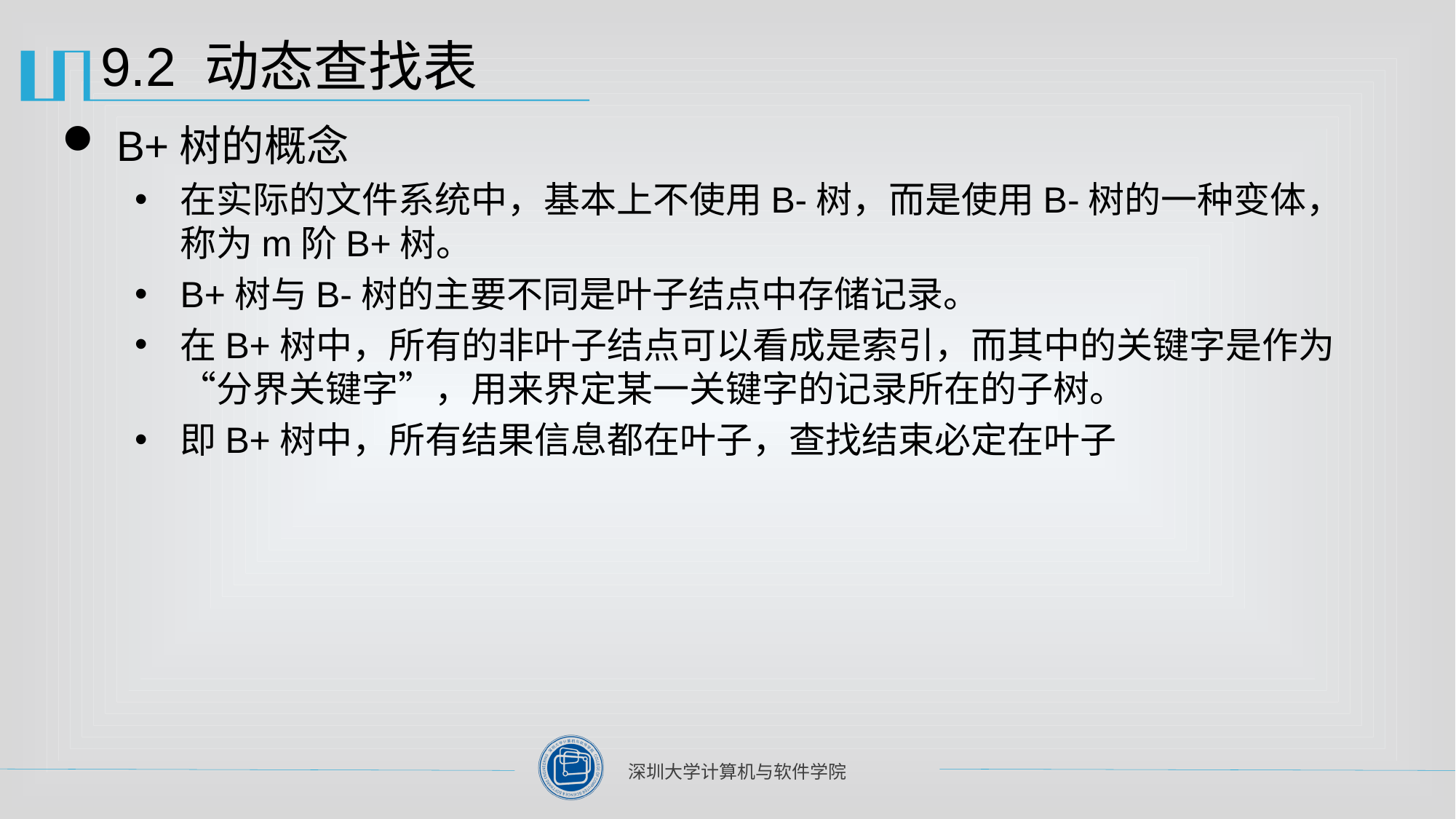

# 9.2 动态查找表
B+树的概念
在实际的文件系统中，基本上不使用B-树，而是使用B-树的一种变体，称为m阶B+树。
B+树与B-树的主要不同是叶子结点中存储记录。
在B+树中，所有的非叶子结点可以看成是索引，而其中的关键字是作为“分界关键字”，用来界定某一关键字的记录所在的子树。
即B+树中，所有结果信息都在叶子，查找结束必定在叶子

95